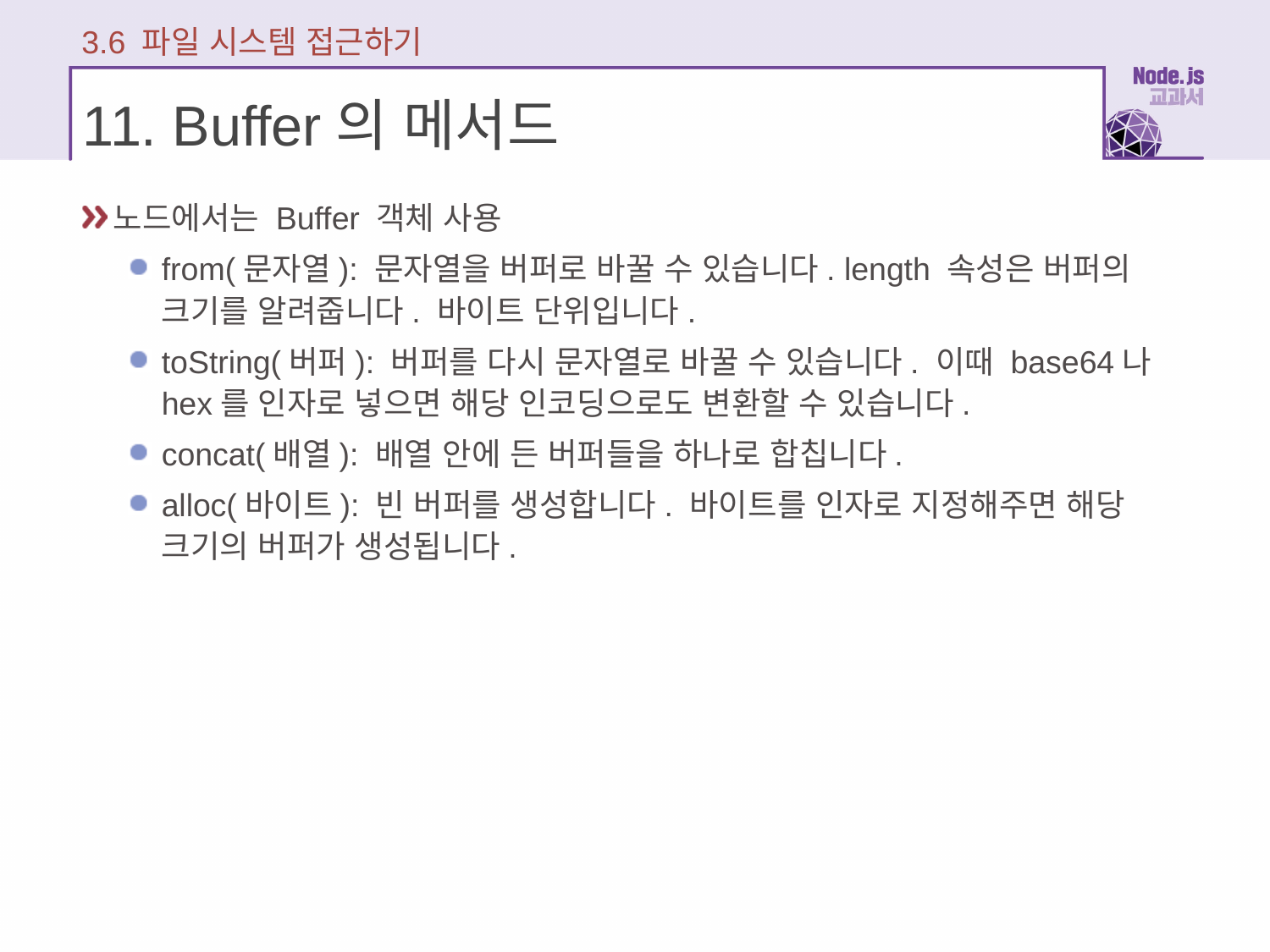

3.6 파일 시스템 접근하기
# 11. Buffer의 메서드
노드에서는 Buffer 객체 사용
from(문자열): 문자열을 버퍼로 바꿀 수 있습니다. length 속성은 버퍼의 크기를 알려줍니다. 바이트 단위입니다.
toString(버퍼): 버퍼를 다시 문자열로 바꿀 수 있습니다. 이때 base64나 hex를 인자로 넣으면 해당 인코딩으로도 변환할 수 있습니다.
concat(배열): 배열 안에 든 버퍼들을 하나로 합칩니다.
alloc(바이트): 빈 버퍼를 생성합니다. 바이트를 인자로 지정해주면 해당 크기의 버퍼가 생성됩니다.